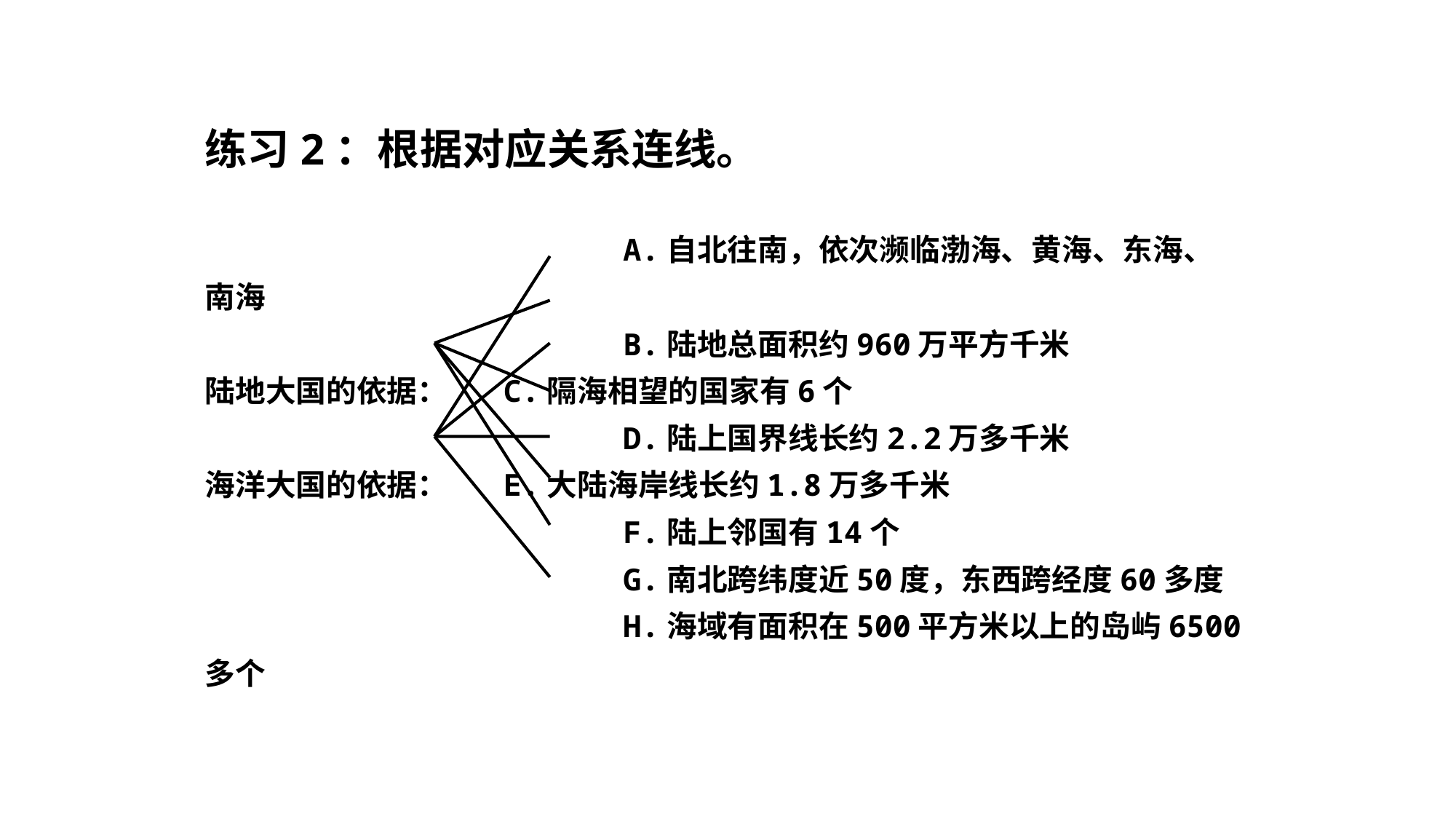

练习2：根据对应关系连线。

                       A.自北往南，依次濒临渤海、黄海、东海、南海
                       B.陆地总面积约960万平方千米
陆地大国的依据：       C.隔海相望的国家有6个
                       D.陆上国界线长约2.2万多千米
海洋大国的依据：       E.大陆海岸线长约1.8万多千米
                       F.陆上邻国有14个
                       G.南北跨纬度近50度，东西跨经度60多度
                       H.海域有面积在500平方米以上的岛屿6500多个